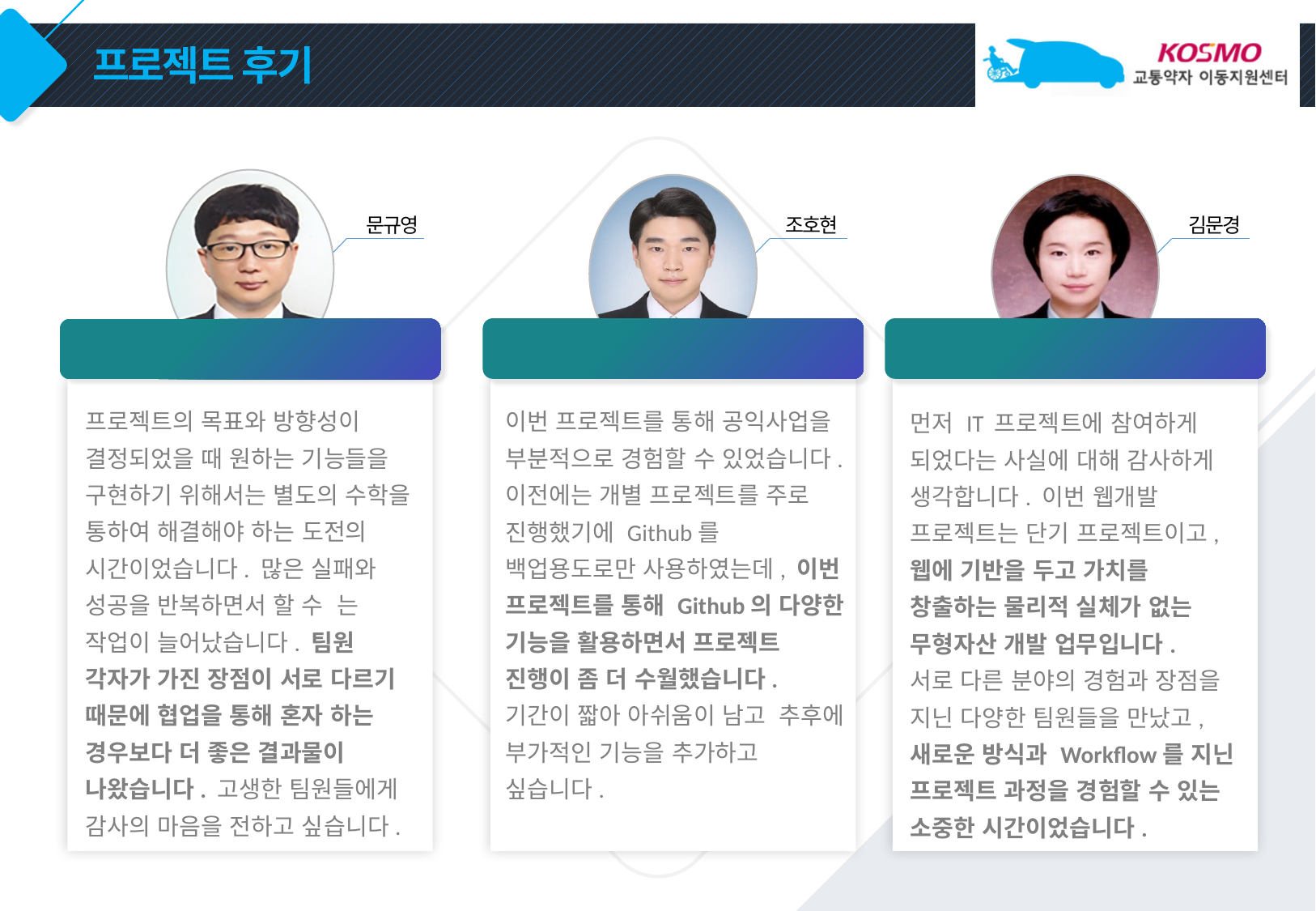

# 프로젝트 후기

문규영
조호현
김문경
협업의 본질을 깨우치다
NEW WORKFLOW의
가치창출을 경험하다.
도전과 실패를 통해 배움을 얻다

프로젝트의 목표와 방향성이 결정되었을 때 원하는 기능들을 구현하기 위해서는 별도의 수학을 통하여 해결해야 하는 도전의 시간이었습니다. 많은 실패와 성공을 반복하면서 할 수  는 작업이 늘어났습니다. 팀원 각자가 가진 장점이 서로 다르기 때문에 협업을 통해 혼자 하는 경우보다 더 좋은 결과물이 나왔습니다. 고생한 팀원들에게 감사의 마음을 전하고 싶습니다.
이번 프로젝트를 통해 공익사업을 부분적으로 경험할 수 있었습니다. 이전에는 개별 프로젝트를 주로 진행했기에 Github를 백업용도로만 사용하였는데, 이번 프로젝트를 통해 Github의 다양한 기능을 활용하면서 프로젝트 진행이 좀 더 수월했습니다. 기간이 짧아 아쉬움이 남고  추후에 부가적인 기능을 추가하고 싶습니다.
먼저 IT 프로젝트에 참여하게 되었다는 사실에 대해 감사하게 생각합니다. 이번 웹개발 프로젝트는 단기 프로젝트이고, 웹에 기반을 두고 가치를 창출하는 물리적 실체가 없는 무형자산 개발 업무입니다.
서로 다른 분야의 경험과 장점을 지닌 다양한 팀원들을 만났고, 새로운 방식과 Workflow를 지닌 프로젝트 과정을 경험할 수 있는 소중한 시간이었습니다.